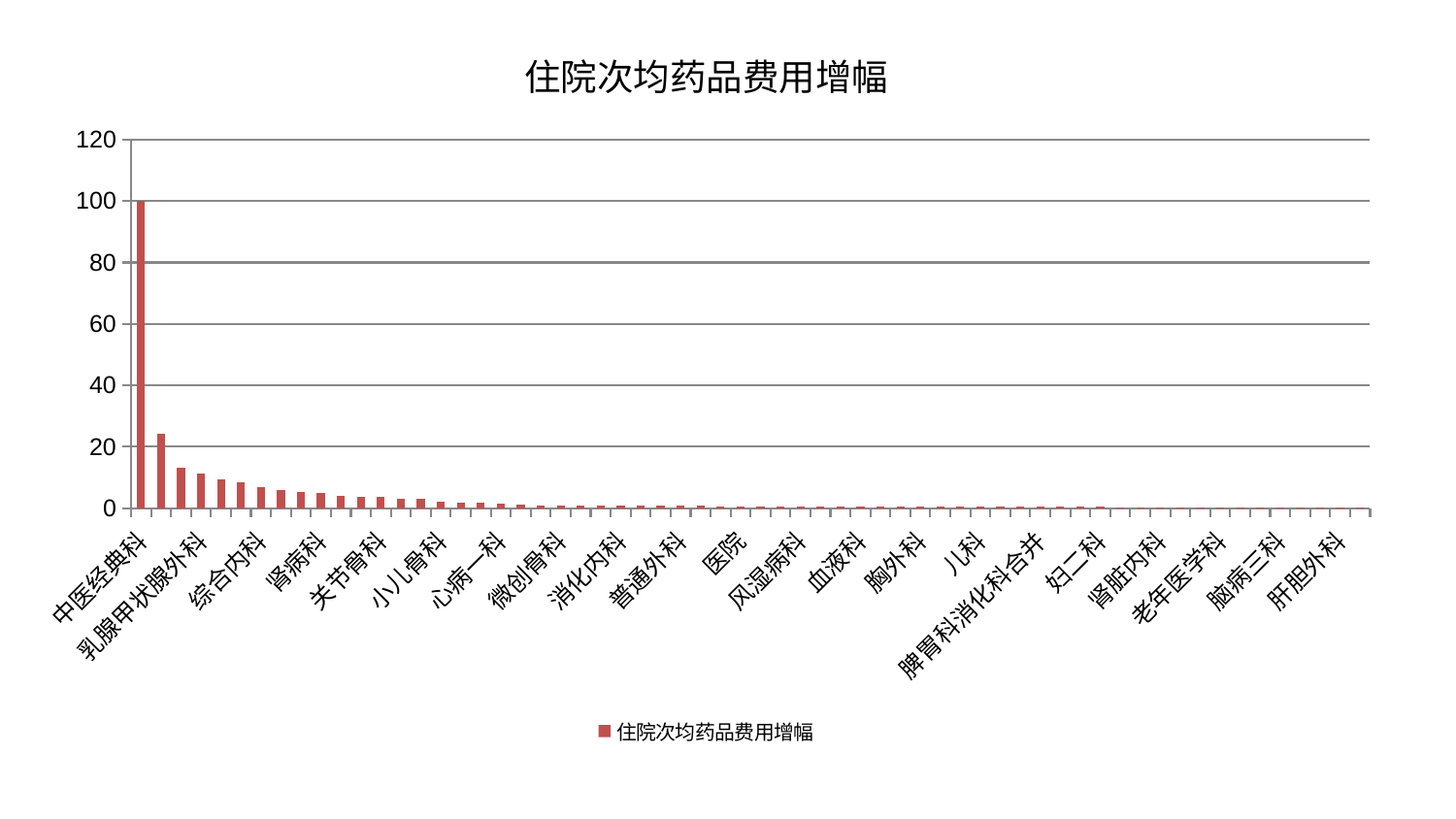

### Chart: 住院次均药品费用增幅

| Category | 住院次均药品费用增幅 |
|---|---|
| 中医经典科 | 100.0 |
| 肿瘤内科 | 24.31746045454723 |
| 心病三科 | 13.34752332683149 |
| 乳腺甲状腺外科 | 11.450981020659398 |
| 小儿推拿科 | 9.326665893053436 |
| 口腔科 | 8.56181534045771 |
| 综合内科 | 6.955464570204454 |
| 身心医学科 | 5.788891915921472 |
| 耳鼻喉科 | 5.203532730118216 |
| 肾病科 | 4.854676654375232 |
| 妇科妇二科合并 | 4.000606368790002 |
| 心血管内科 | 3.8497807688391066 |
| 关节骨科 | 3.7840762876019314 |
| 肝病科 | 3.1609368116532957 |
| 男科 | 3.1421514377450666 |
| 小儿骨科 | 2.0336698981296704 |
| 心病四科 | 1.9196409481402532 |
| 治未病中心 | 1.819243016118129 |
| 心病一科 | 1.4216387156806143 |
| 肛肠科 | 1.0890508425411272 |
| 西区重症医学科 | 0.9927417924175087 |
| 微创骨科 | 0.9912596857182321 |
| 呼吸内科 | 0.9248859916846592 |
| 运动损伤骨科 | 0.8871049874106633 |
| 消化内科 | 0.8772172910413891 |
| 脑病一科 | 0.842609186289729 |
| 脊柱骨科 | 0.8063743694733003 |
| 普通外科 | 0.7944540083071269 |
| 针灸科 | 0.7498563134028456 |
| 东区重症医学科 | 0.7207658087144898 |
| 医院 | 0.7009347469033541 |
| 重症医学科 | 0.6959865713978781 |
| 妇科 | 0.6634151521610826 |
| 风湿病科 | 0.6272755831664666 |
| 脾胃病科 | 0.6086462863816144 |
| 推拿科 | 0.5892157254108035 |
| 血液科 | 0.5751655451190208 |
| 产科 | 0.5559656682120507 |
| 皮肤科 | 0.5395873333104766 |
| 胸外科 | 0.5235951432558766 |
| 周围血管科 | 0.5096279778298288 |
| 神经内科 | 0.5083985652498061 |
| 儿科 | 0.4808305670938557 |
| 创伤骨科 | 0.47106104919630454 |
| 泌尿外科 | 0.44962528257344564 |
| 脾胃科消化科合并 | 0.4313259372619254 |
| 康复科 | 0.4242540725240465 |
| 显微骨科 | 0.41486469657541136 |
| 妇二科 | 0.4129169463584627 |
| 内分泌科 | 0.4067153486558572 |
| 中医外治中心 | 0.3898497882044682 |
| 肾脏内科 | 0.38802169347119336 |
| 神经外科 | 0.3845113369282032 |
| 东区肾病科 | 0.38085250389779896 |
| 老年医学科 | 0.37874757159784656 |
| 心病二科 | 0.37712471257254826 |
| 眼科 | 0.36807080962382704 |
| 脑病三科 | 0.3593912625046851 |
| 美容皮肤科 | 0.3581346505911043 |
| 脑病二科 | 0.3517057018013532 |
| 肝胆外科 | 0.3470624995776977 |
| 骨科 | 0.34566248278512585 |
263